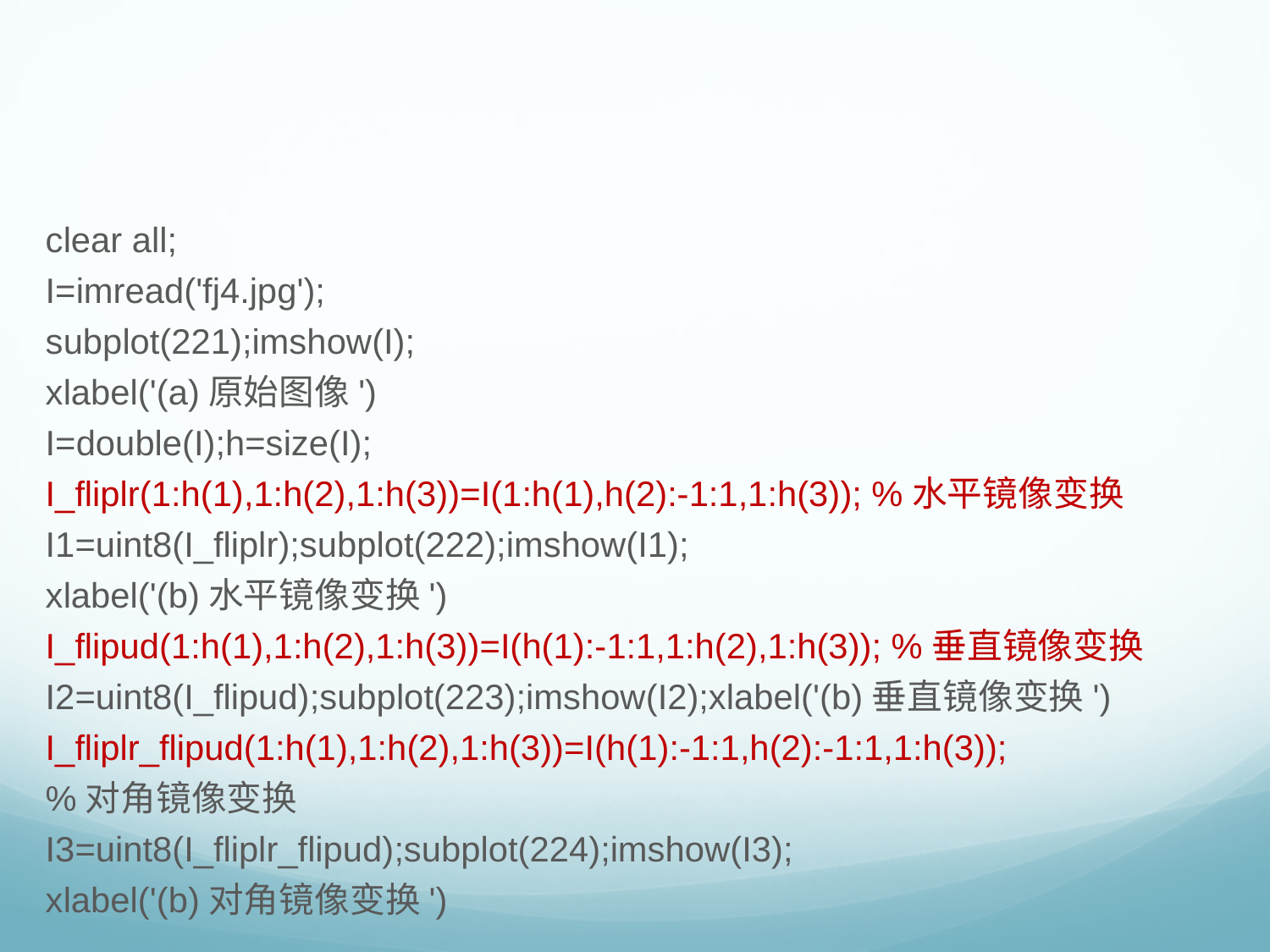

#
clear all;
I=imread('fj4.jpg');
subplot(221);imshow(I);
xlabel('(a)原始图像')
I=double(I);h=size(I);
I_fliplr(1:h(1),1:h(2),1:h(3))=I(1:h(1),h(2):-1:1,1:h(3)); %水平镜像变换
I1=uint8(I_fliplr);subplot(222);imshow(I1);
xlabel('(b)水平镜像变换')
I_flipud(1:h(1),1:h(2),1:h(3))=I(h(1):-1:1,1:h(2),1:h(3)); %垂直镜像变换
I2=uint8(I_flipud);subplot(223);imshow(I2);xlabel('(b)垂直镜像变换')
I_fliplr_flipud(1:h(1),1:h(2),1:h(3))=I(h(1):-1:1,h(2):-1:1,1:h(3));
%对角镜像变换
I3=uint8(I_fliplr_flipud);subplot(224);imshow(I3);
xlabel('(b)对角镜像变换')